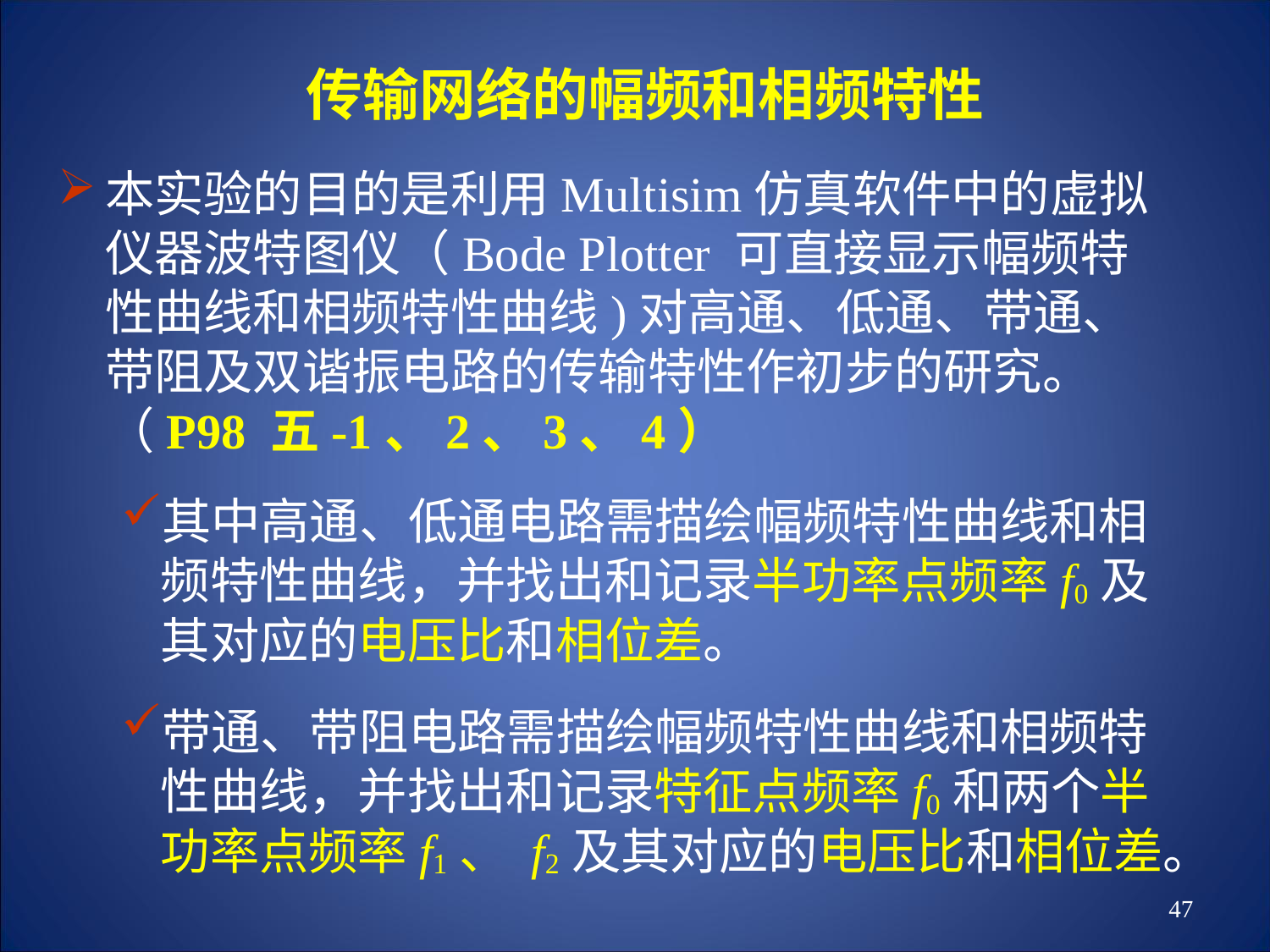

# 传输网络的幅频和相频特性
本实验的目的是利用Multisim仿真软件中的虚拟仪器波特图仪（Bode Plotter 可直接显示幅频特性曲线和相频特性曲线)对高通、低通、带通、带阻及双谐振电路的传输特性作初步的研究。（P98 五-1、2、3、4）
其中高通、低通电路需描绘幅频特性曲线和相频特性曲线，并找出和记录半功率点频率f0及其对应的电压比和相位差。
带通、带阻电路需描绘幅频特性曲线和相频特性曲线，并找出和记录特征点频率f0和两个半功率点频率f1、 f2及其对应的电压比和相位差。

47